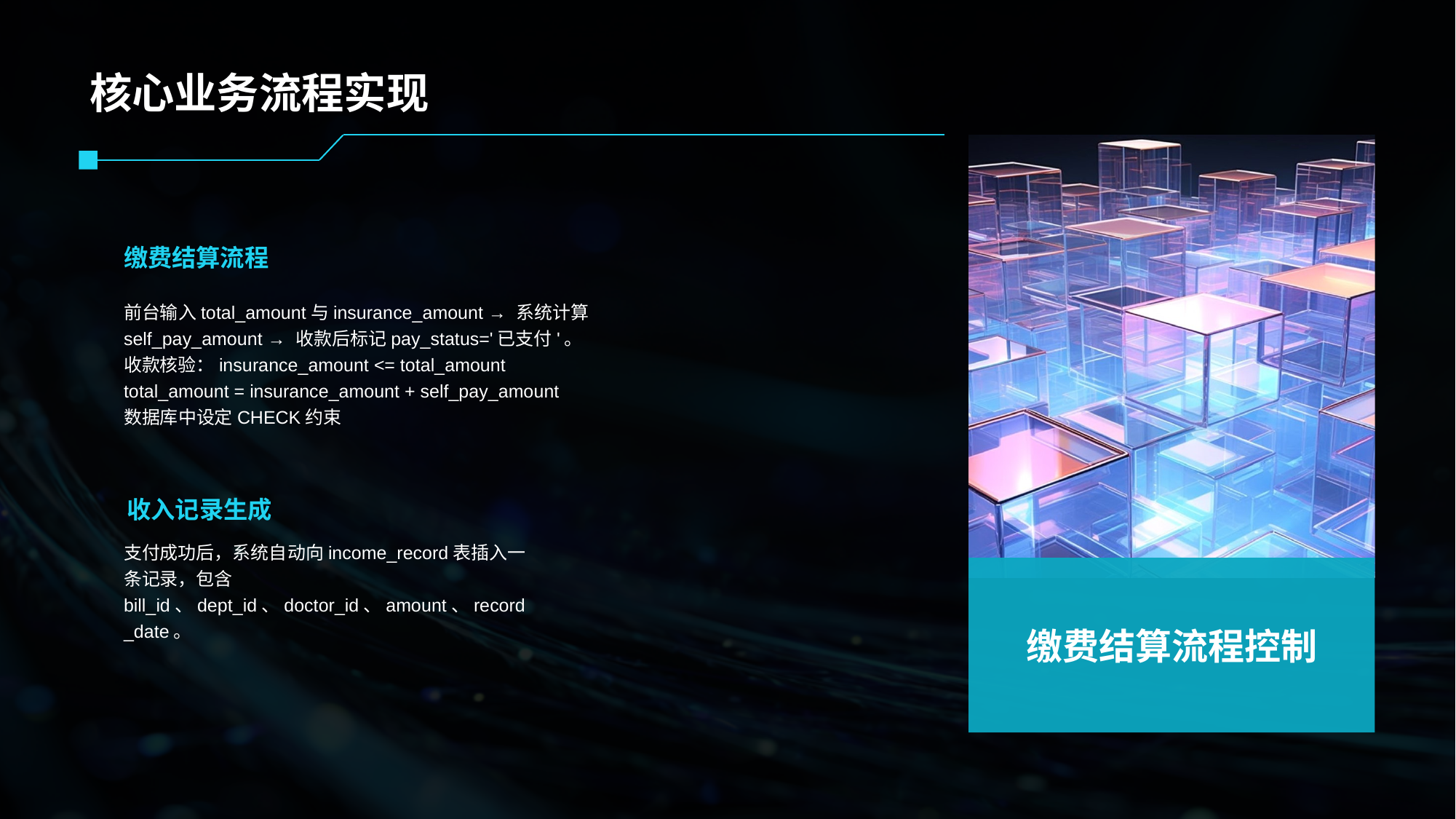

# 核心业务流程实现

缴费结算流程
前台输入total_amount与insurance_amount → 系统计算self_pay_amount → 收款后标记pay_status='已支付'。
收款核验：insurance_amount <= total_amount
total_amount = insurance_amount + self_pay_amount
数据库中设定CHECK约束
收入记录生成
支付成功后，系统自动向income_record表插入一条记录，包含bill_id、dept_id、doctor_id、amount、record_date。
缴费结算流程控制